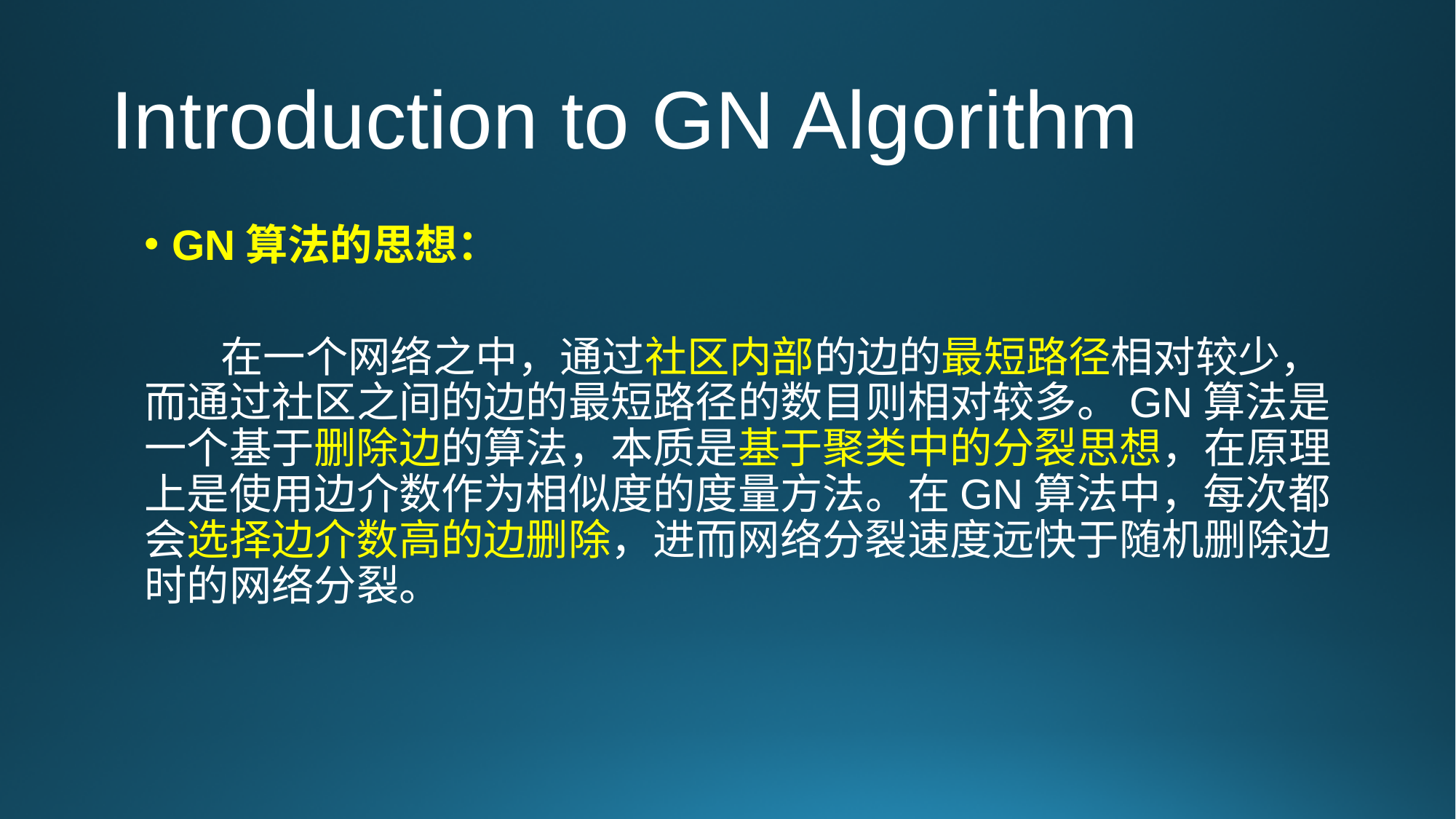

# Introduction to GN Algorithm
GN算法的思想：
       在一个网络之中，通过社区内部的边的最短路径相对较少，而通过社区之间的边的最短路径的数目则相对较多。GN算法是一个基于删除边的算法，本质是基于聚类中的分裂思想，在原理上是使用边介数作为相似度的度量方法。在GN算法中，每次都会选择边介数高的边删除，进而网络分裂速度远快于随机删除边时的网络分裂。